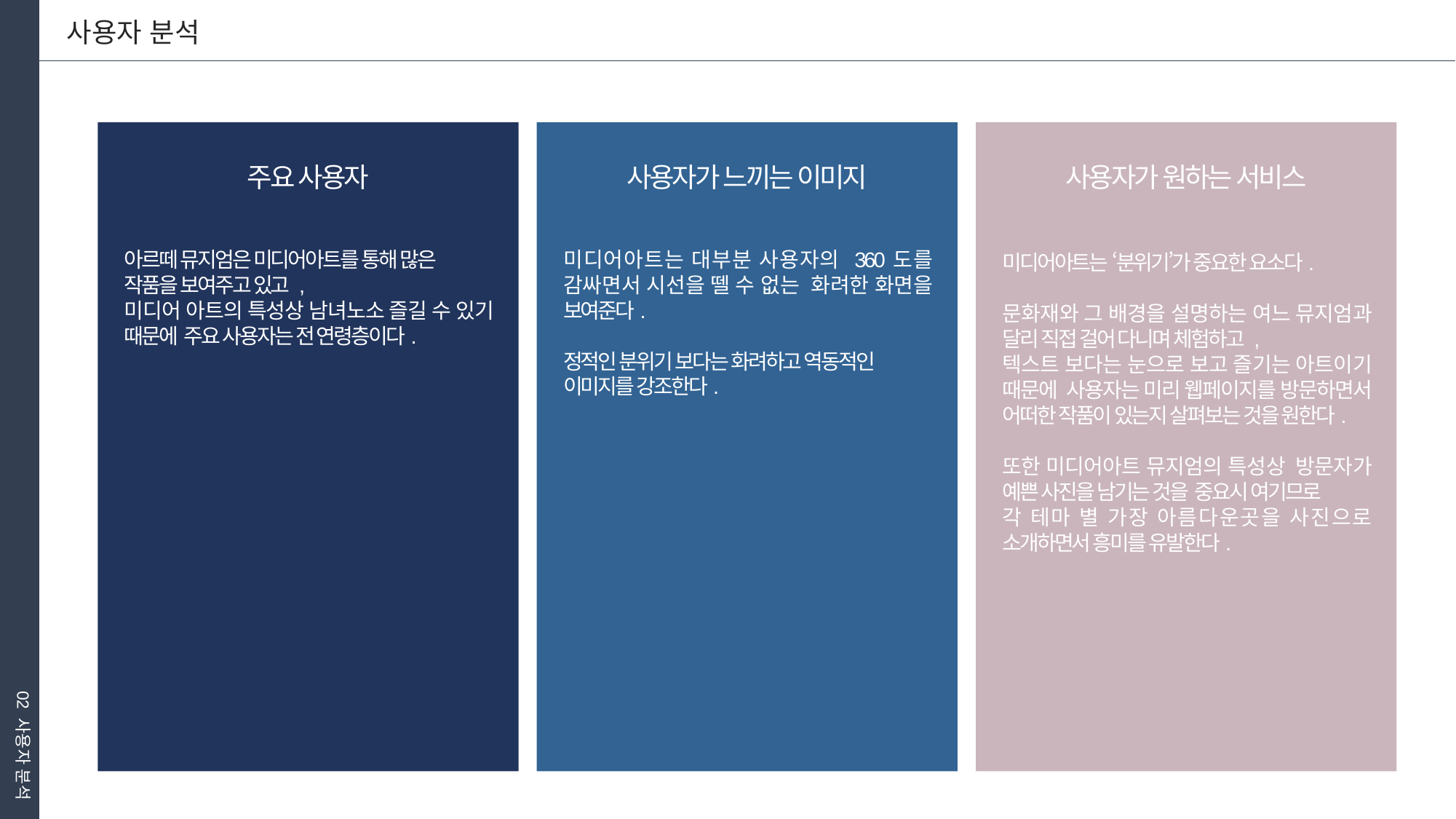

사용자 분석

주요 사용자
사용자가 느끼는 이미지
사용자가 원하는 서비스
아르떼 뮤지엄은 미디어아트를 통해 많은
작품을 보여주고 있고 ,
미디어 아트의 특성상 남녀노소 즐길 수 있기 때문에  주요 사용자는 전 연령층이다.

미디어아트는 대부분 사용자의 360도를 감싸면서 시선을 뗄 수 없는  화려한 화면을 보여준다.

정적인 분위기 보다는 화려하고 역동적인
이미지를 강조한다.

미디어아트는 ‘분위기’가 중요한 요소다.

문화재와 그 배경을 설명하는 여느 뮤지엄과 달리 직접 걸어 다니며 체험하고 ,
텍스트 보다는 눈으로 보고 즐기는 아트이기 때문에  사용자는 미리 웹페이지를 방문하면서 어떠한 작품이 있는지 살펴보는 것을 원한다.

또한 미디어아트 뮤지엄의 특성상  방문자가 예쁜 사진을 남기는 것을  중요시 여기므로
각 테마 별 가장 아름다운곳을 사진으로 소개하면서 흥미를 유발한다.

02 사용자 분석